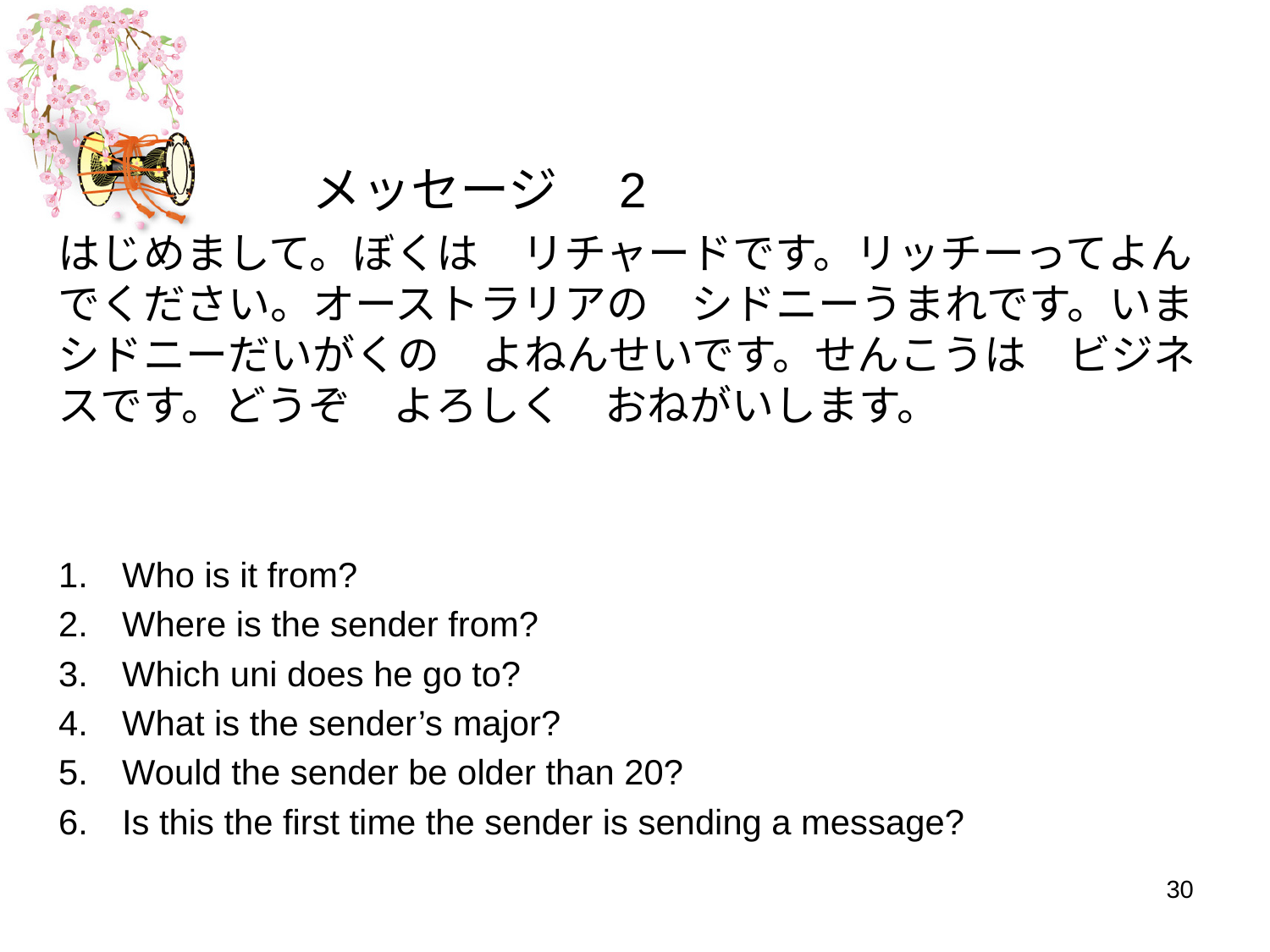

#
		メッセージ　2
はじめまして。ぼくは　リチャードです。リッチーってよんでください。オーストラリアの　シドニーうまれです。いまシドニーだいがくの　よねんせいです。せんこうは　ビジネスです。どうぞ　よろしく　おねがいします。
Who is it from?
Where is the sender from?
Which uni does he go to?
What is the sender’s major?
Would the sender be older than 20?
Is this the first time the sender is sending a message?

30